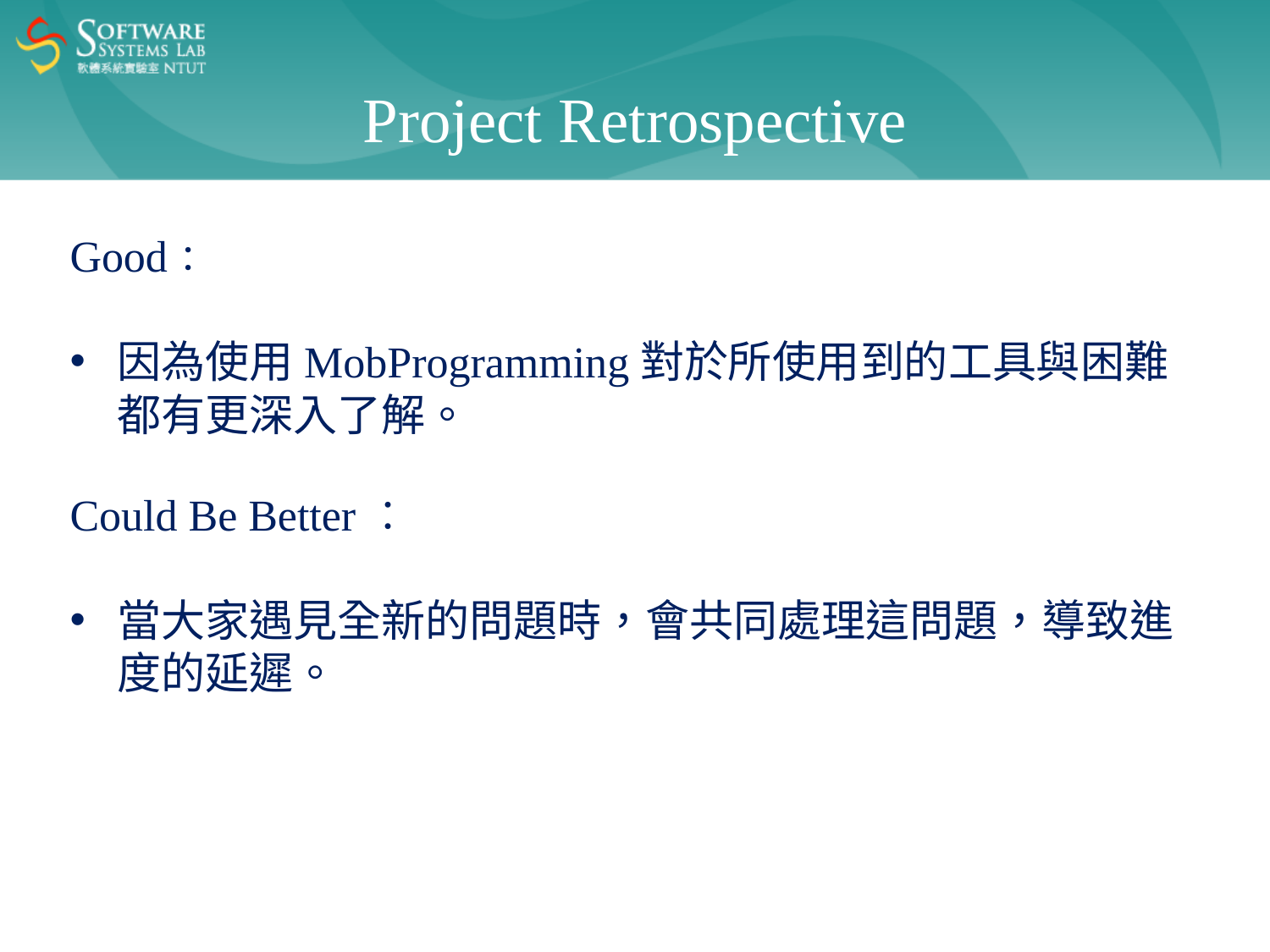

Project Retrospective
Good：

因為使用MobProgramming對於所使用到的工具與困難都有更深入了解。

Could Be Better：

當大家遇見全新的問題時，會共同處理這問題，導致進度的延遲。